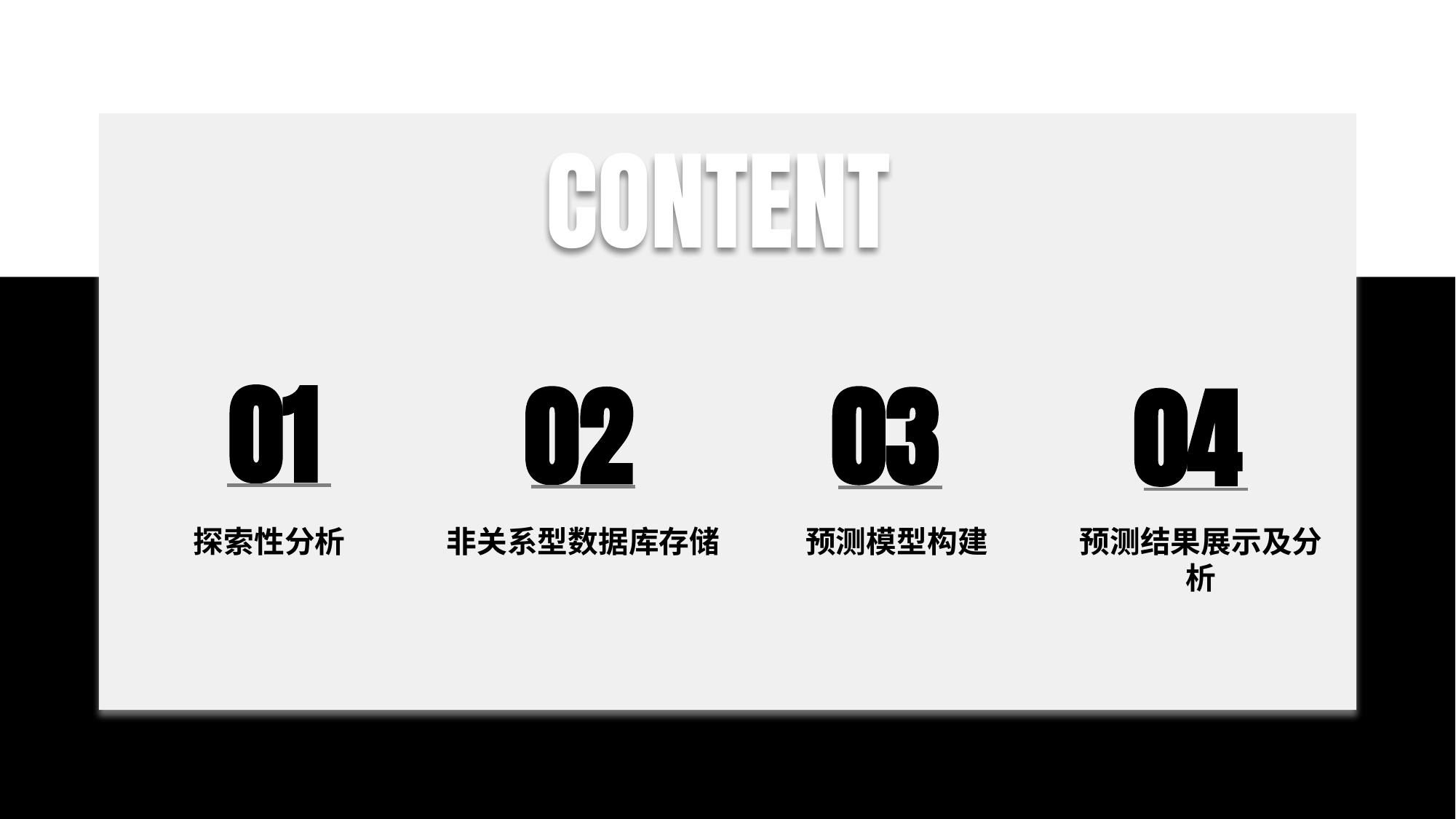

CONTENT

01
02
03
04
探索性分析
预测模型构建
非关系型数据库存储
预测结果展示及分析